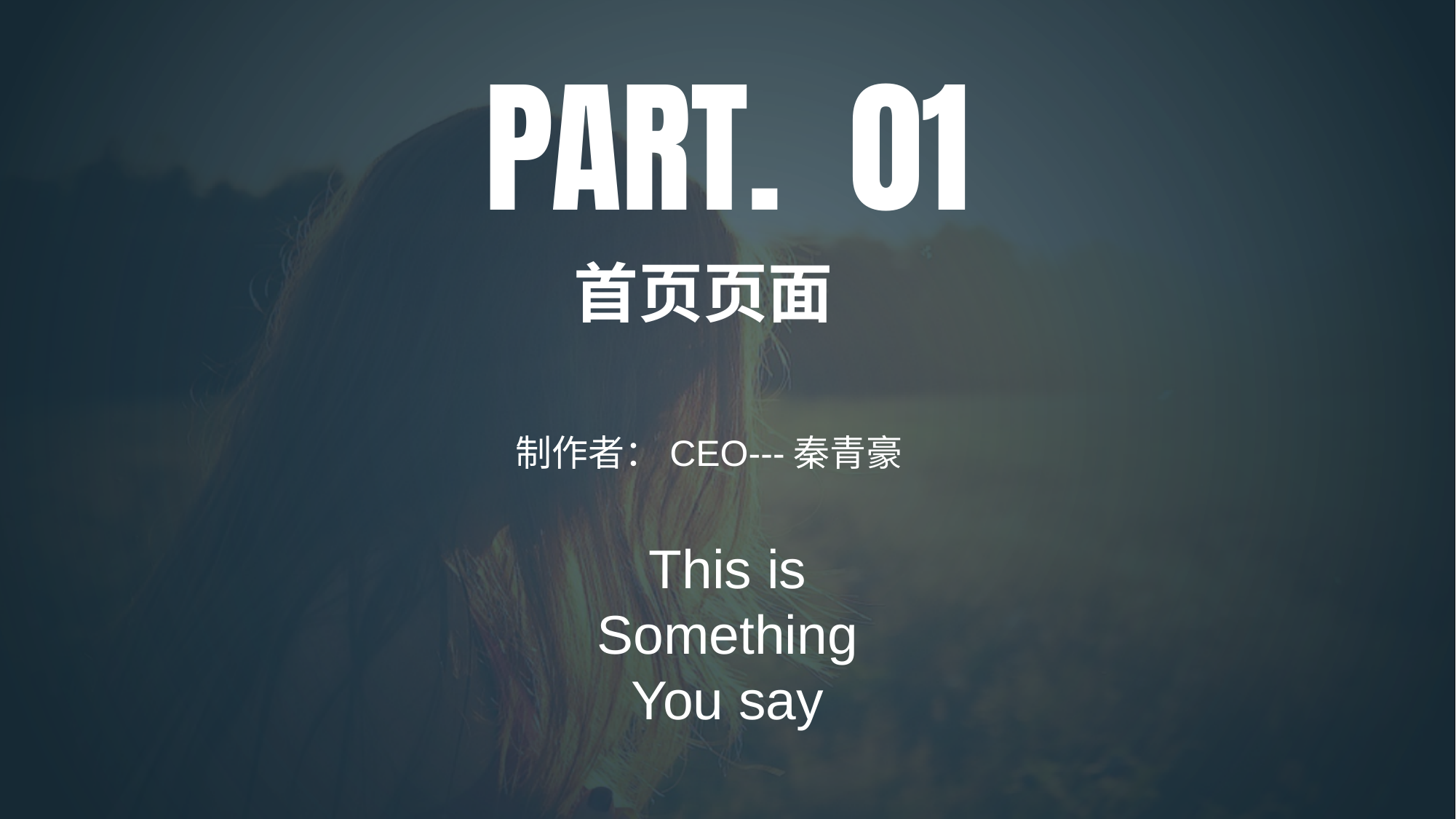

PART.  01
首页页面

制作者：CEO---秦青豪
This is
Something
You say